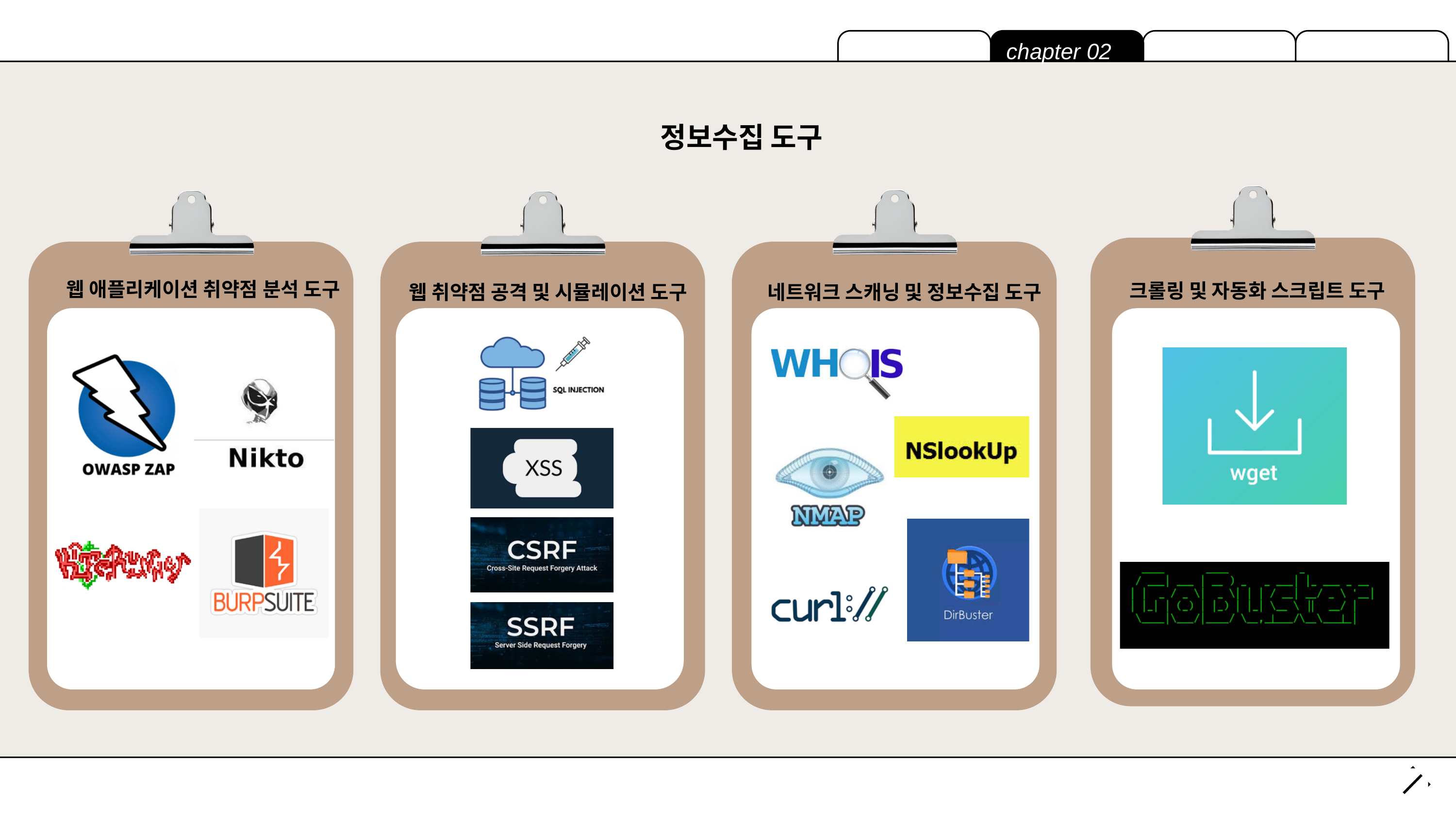

chapter 02

정보수집 도구

웹 애플리케이션 취약점 분석 도구
크롤링 및 자동화 스크립트 도구
웹 취약점 공격 및 시뮬레이션 도구
네트워크 스캐닝 및 정보수집 도구